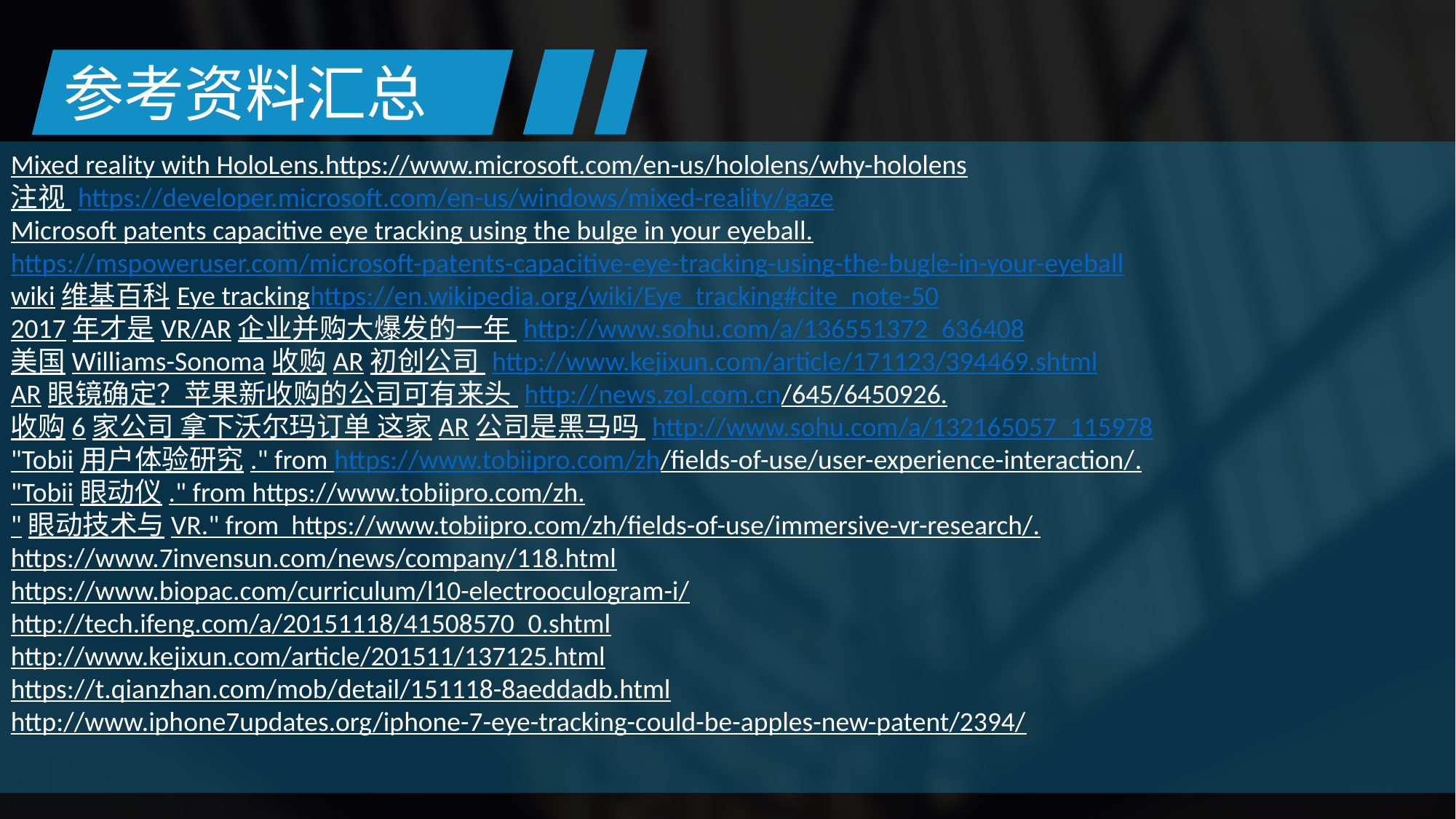

参考资料汇总

Mixed reality with HoloLens.https://www.microsoft.com/en-us/hololens/why-hololens
注视 https://developer.microsoft.com/en-us/windows/mixed-reality/gaze
Microsoft patents capacitive eye tracking using the bulge in your eyeball.
https://mspoweruser.com/microsoft-patents-capacitive-eye-tracking-using-the-bugle-in-your-eyeball
wiki维基百科Eye trackinghttps://en.wikipedia.org/wiki/Eye_tracking#cite_note-50
2017年才是VR/AR企业并购大爆发的一年 http://www.sohu.com/a/136551372_636408
美国Williams-Sonoma收购AR初创公司 http://www.kejixun.com/article/171123/394469.shtml
AR眼镜确定？苹果新收购的公司可有来头 http://news.zol.com.cn/645/6450926.
收购6家公司 拿下沃尔玛订单 这家AR公司是黑马吗 http://www.sohu.com/a/132165057_115978
"Tobii用户体验研究." from https://www.tobiipro.com/zh/fields-of-use/user-experience-interaction/.
"Tobii眼动仪." from https://www.tobiipro.com/zh.
"眼动技术与VR." from  https://www.tobiipro.com/zh/fields-of-use/immersive-vr-research/.
https://www.7invensun.com/news/company/118.html
https://www.biopac.com/curriculum/l10-electrooculogram-i/
http://tech.ifeng.com/a/20151118/41508570_0.shtml
http://www.kejixun.com/article/201511/137125.html
https://t.qianzhan.com/mob/detail/151118-8aeddadb.html
http://www.iphone7updates.org/iphone-7-eye-tracking-could-be-apples-new-patent/2394/